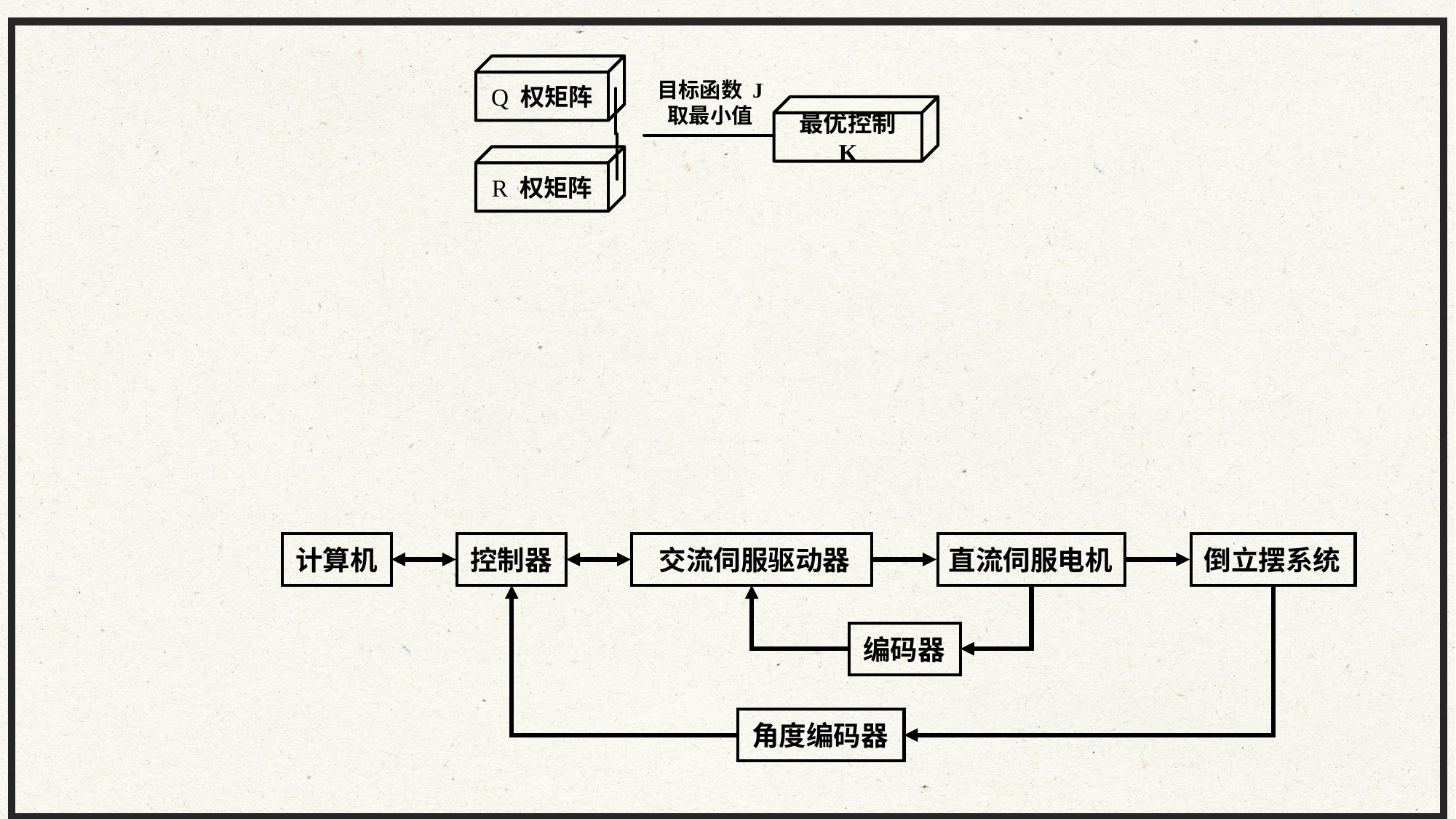

Q 权矩阵
目标函数 J
取最小值
最优控制 K
R 权矩阵

计算机

控制器

交流伺服驱动器

倒立摆系统
直流伺服电机

编码器

角度编码器